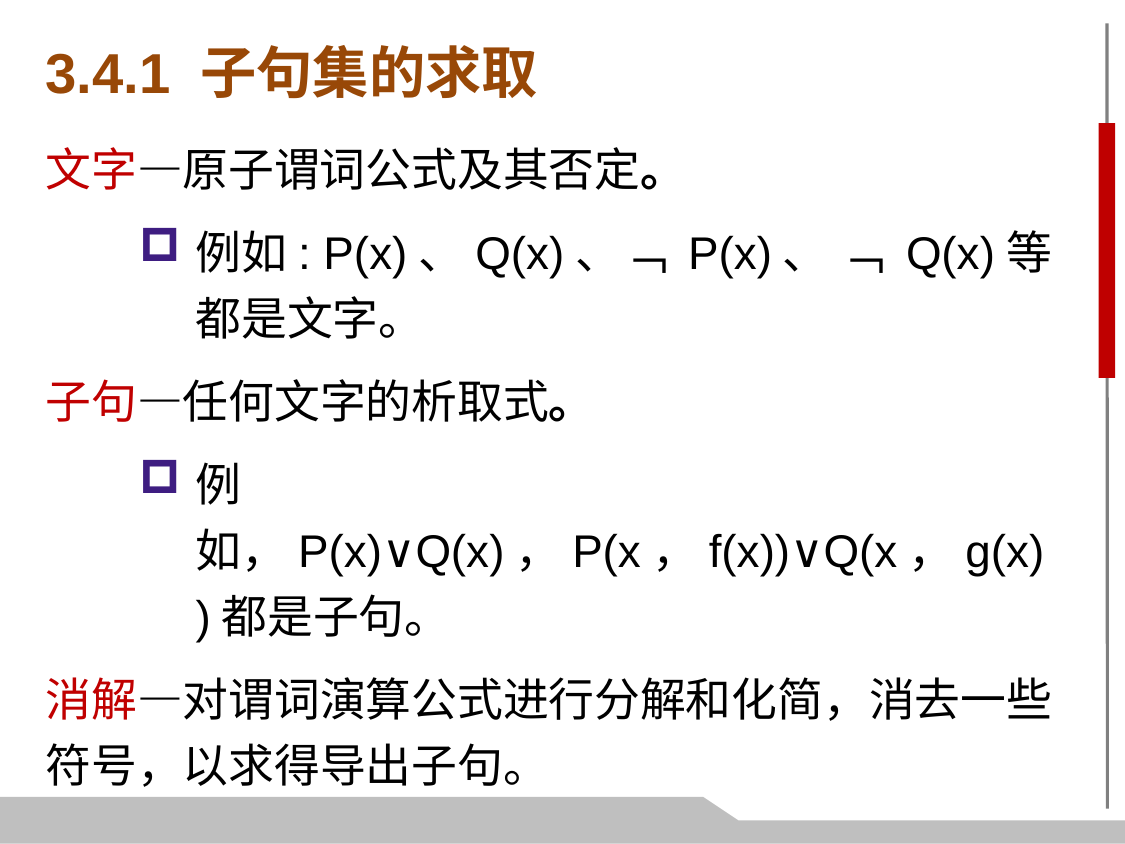

3.4.1 子句集的求取
文字—原子谓词公式及其否定。
例如: P(x)、Q(x)、﹁ P(x)、 ﹁ Q(x)等都是文字。
子句—任何文字的析取式。
例如，P(x)∨Q(x)，P(x，f(x))∨Q(x，g(x))都是子句。
消解—对谓词演算公式进行分解和化简，消去一些符号，以求得导出子句。